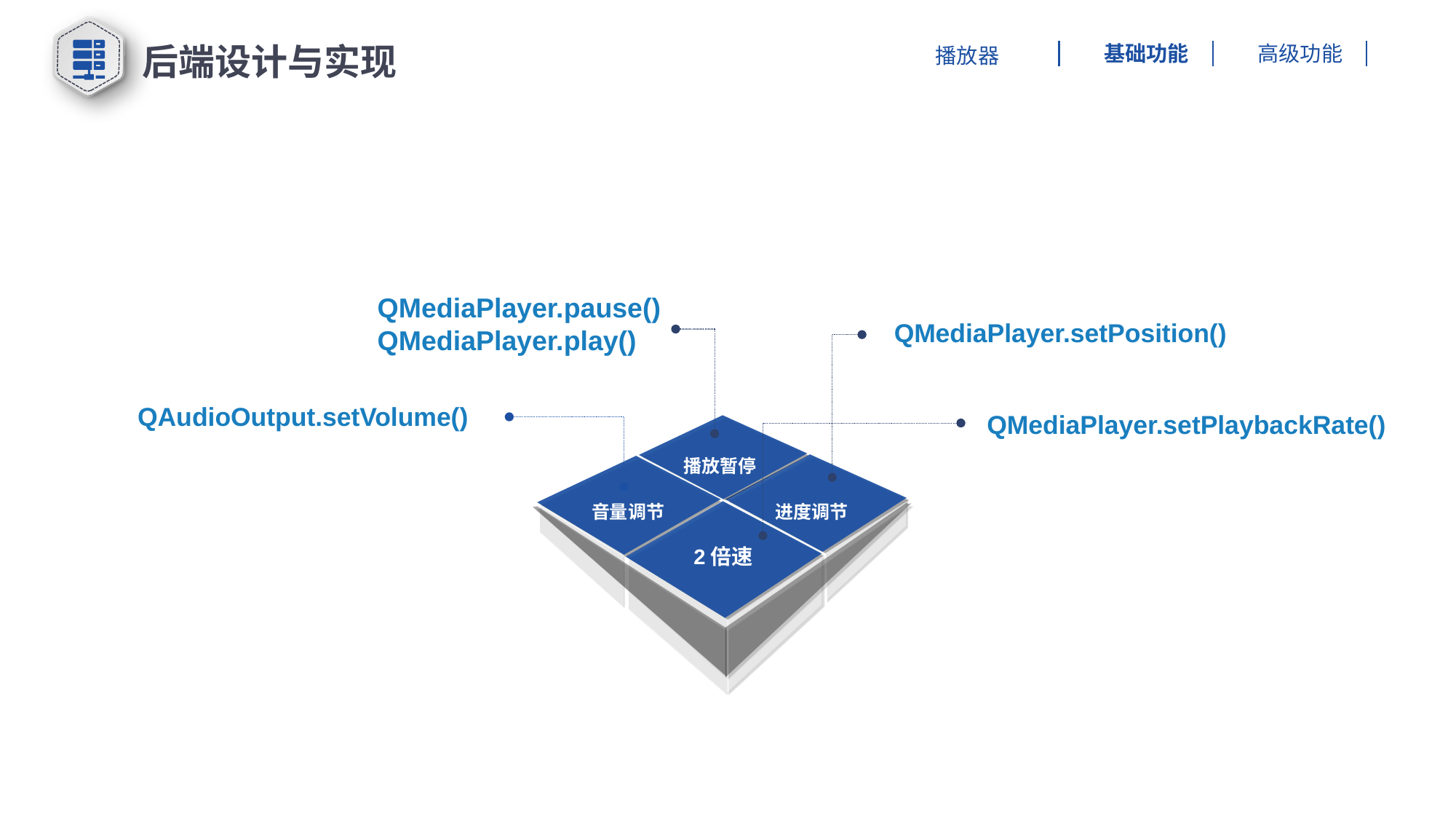

后端设计与实现
基础功能
高级功能
播放器

QMediaPlayer.pause()
QMediaPlayer.play()
请在此处输入您的文本

请在此处输入您的文本
请在此处输入您的文本

播放暂停

音量调节
进度调节

2倍速

QMediaPlayer.setPosition()
QAudioOutput.setVolume()
QMediaPlayer.setPlaybackRate()